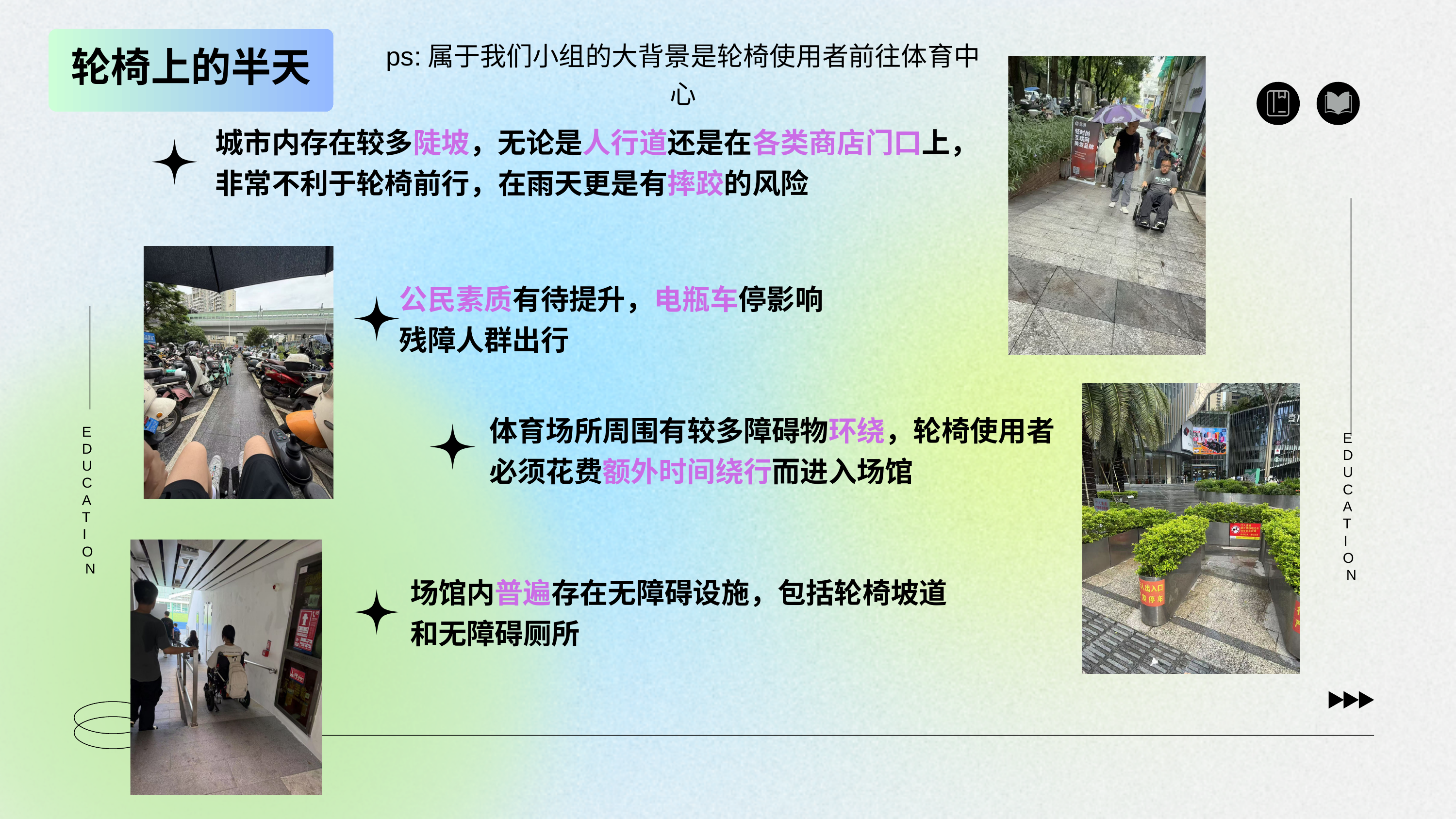

轮椅上的半天
ps:属于我们小组的大背景是轮椅使用者前往体育中心

城市内存在较多陡坡，无论是人行道还是在各类商店门口上，非常不利于轮椅前行，在雨天更是有摔跤的风险

公民素质有待提升，电瓶车停影响残障人群出行

体育场所周围有较多障碍物环绕，轮椅使用者必须花费额外时间绕行而进入场馆
EDUCATION

EDUCATION

场馆内普遍存在无障碍设施，包括轮椅坡道和无障碍厕所